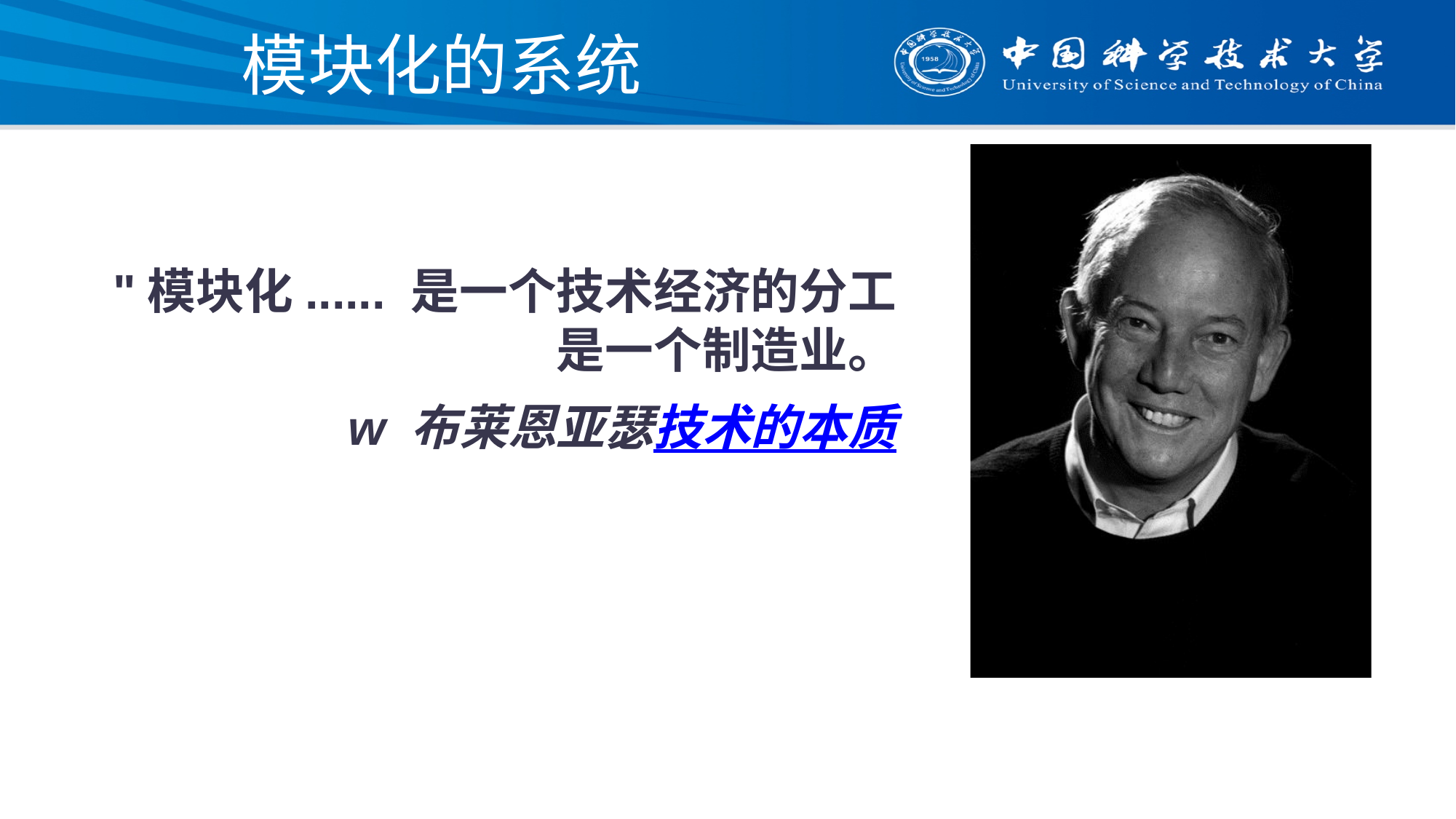

# 模块化的系统

"模块化...... 是一个技术经济的分工是一个制造业。
w 布莱恩亚瑟技术的本质